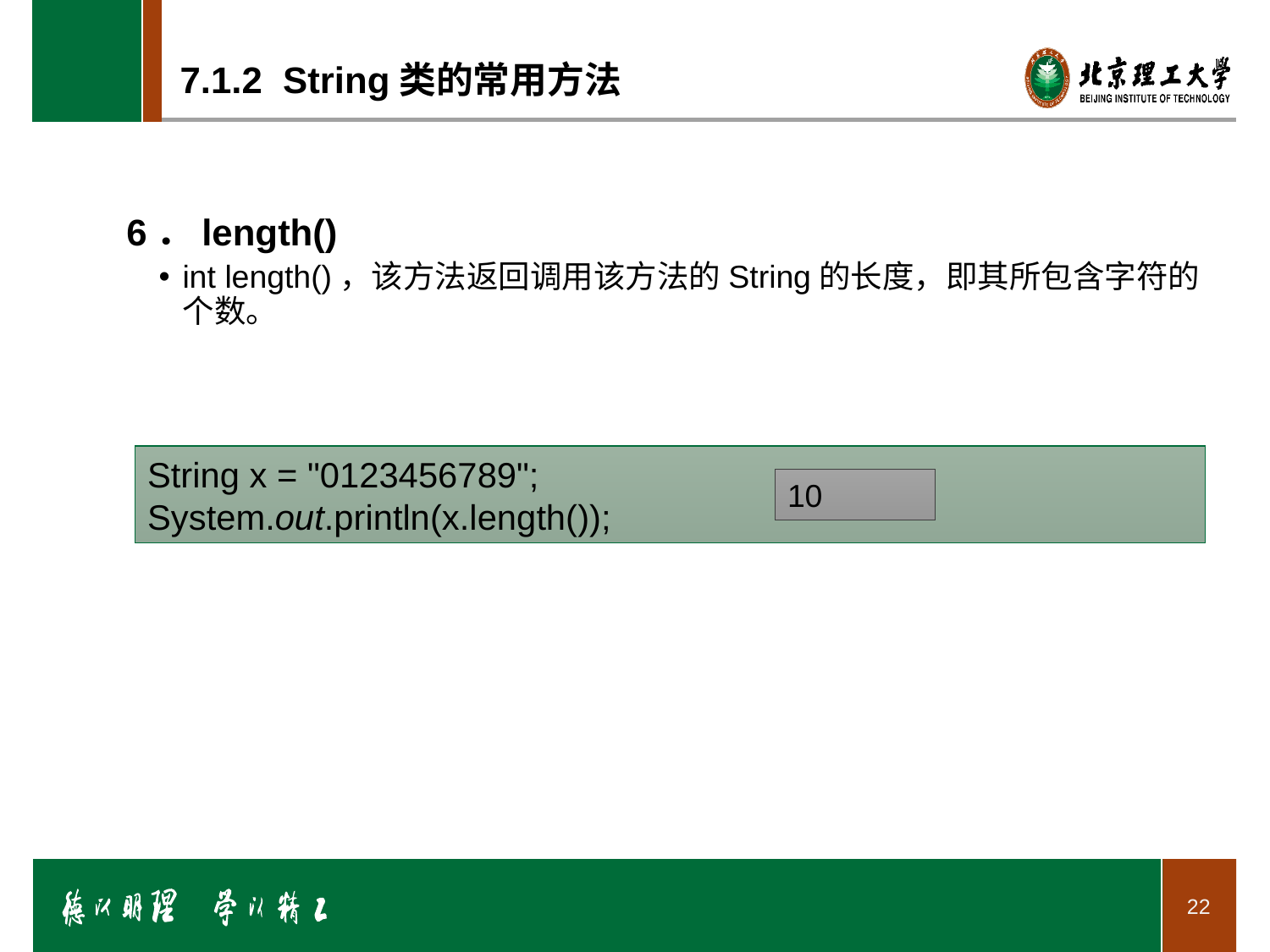

# 7.1.2  String类的常用方法
6．length()
int length()，该方法返回调用该方法的String的长度，即其所包含字符的个数。
String x = "0123456789";
System.out.println(x.length());
10